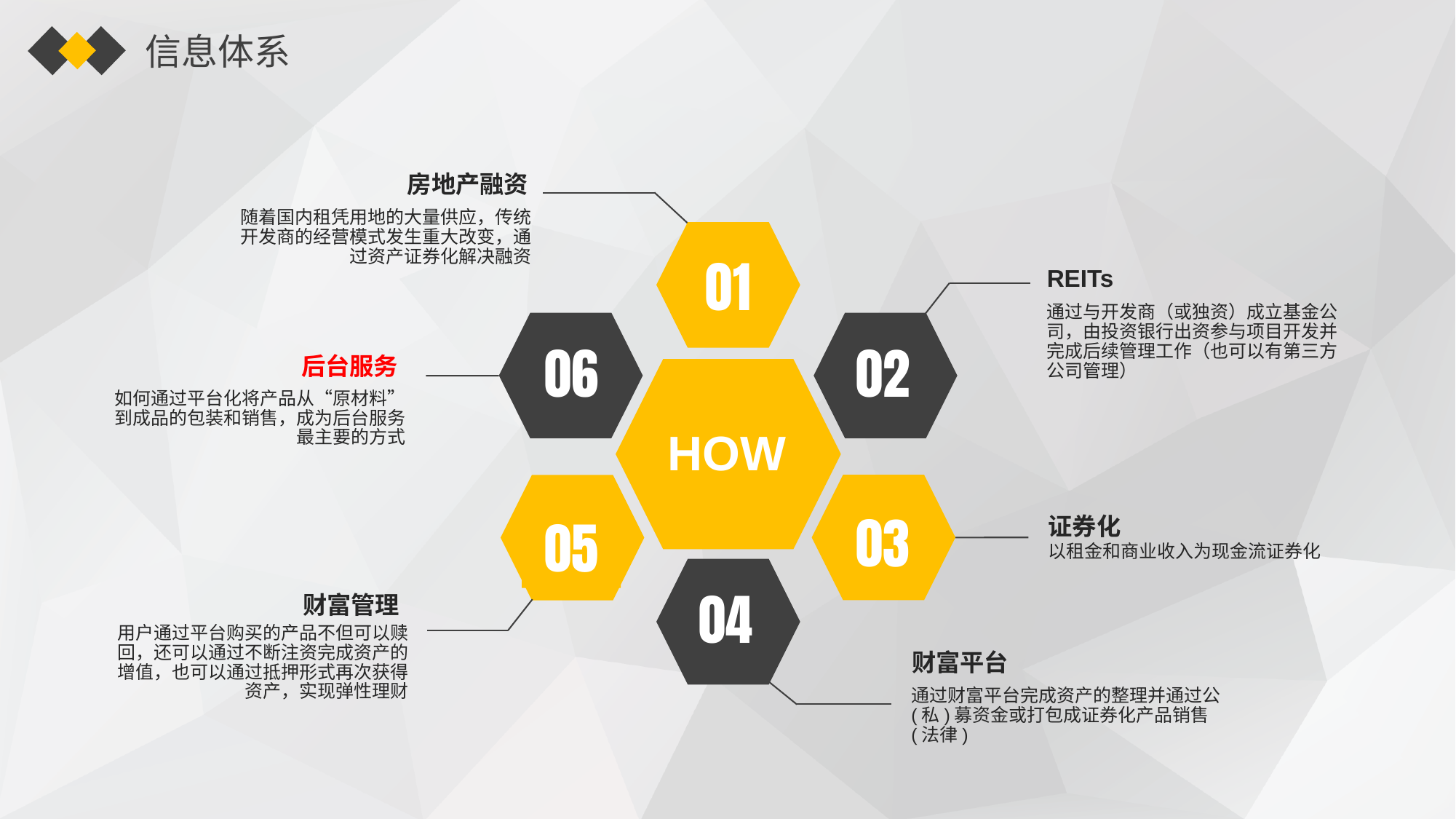

信息体系

房地产融资

随着国内租凭用地的大量供应，传统开发商的经营模式发生重大改变，通过资产证券化解决融资

01
REITs

通过与开发商（或独资）成立基金公司，由投资银行出资参与项目开发并完成后续管理工作（也可以有第三方公司管理）

06
02
后台服务

如何通过平台化将产品从“原材料”到成品的包装和销售，成为后台服务最主要的方式
HOW

03
05
证券化
以租金和商业收入为现金流证券化

04
财富管理

用户通过平台购买的产品不但可以赎回，还可以通过不断注资完成资产的增值，也可以通过抵押形式再次获得资产，实现弹性理财

财富平台
通过财富平台完成资产的整理并通过公(私)募资金或打包成证券化产品销售(法律)